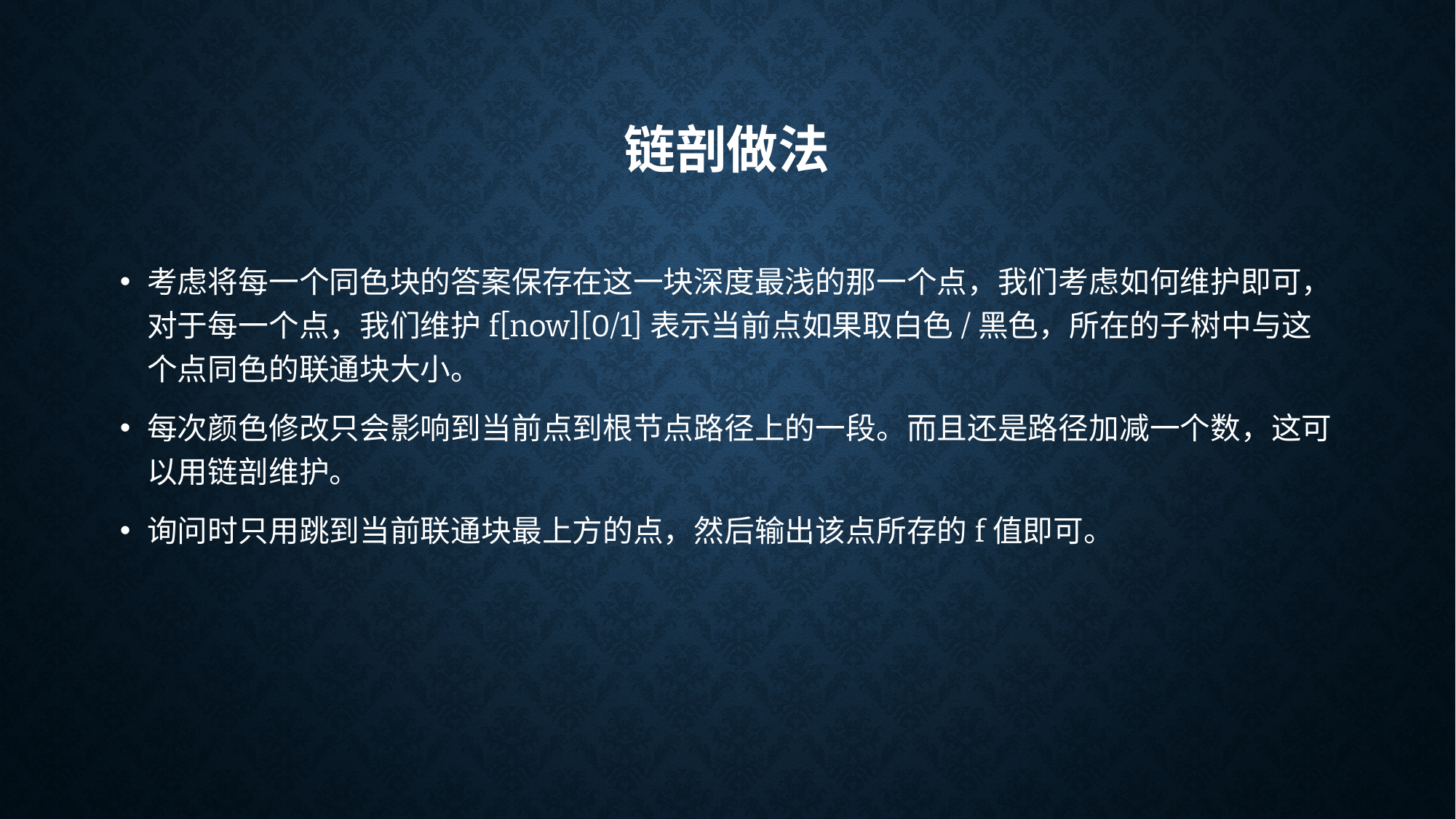

# 链剖做法
考虑将每一个同色块的答案保存在这一块深度最浅的那一个点，我们考虑如何维护即可，对于每一个点，我们维护f[now][0/1]表示当前点如果取白色/黑色，所在的子树中与这个点同色的联通块大小。
每次颜色修改只会影响到当前点到根节点路径上的一段。而且还是路径加减一个数，这可以用链剖维护。
询问时只用跳到当前联通块最上方的点，然后输出该点所存的f值即可。